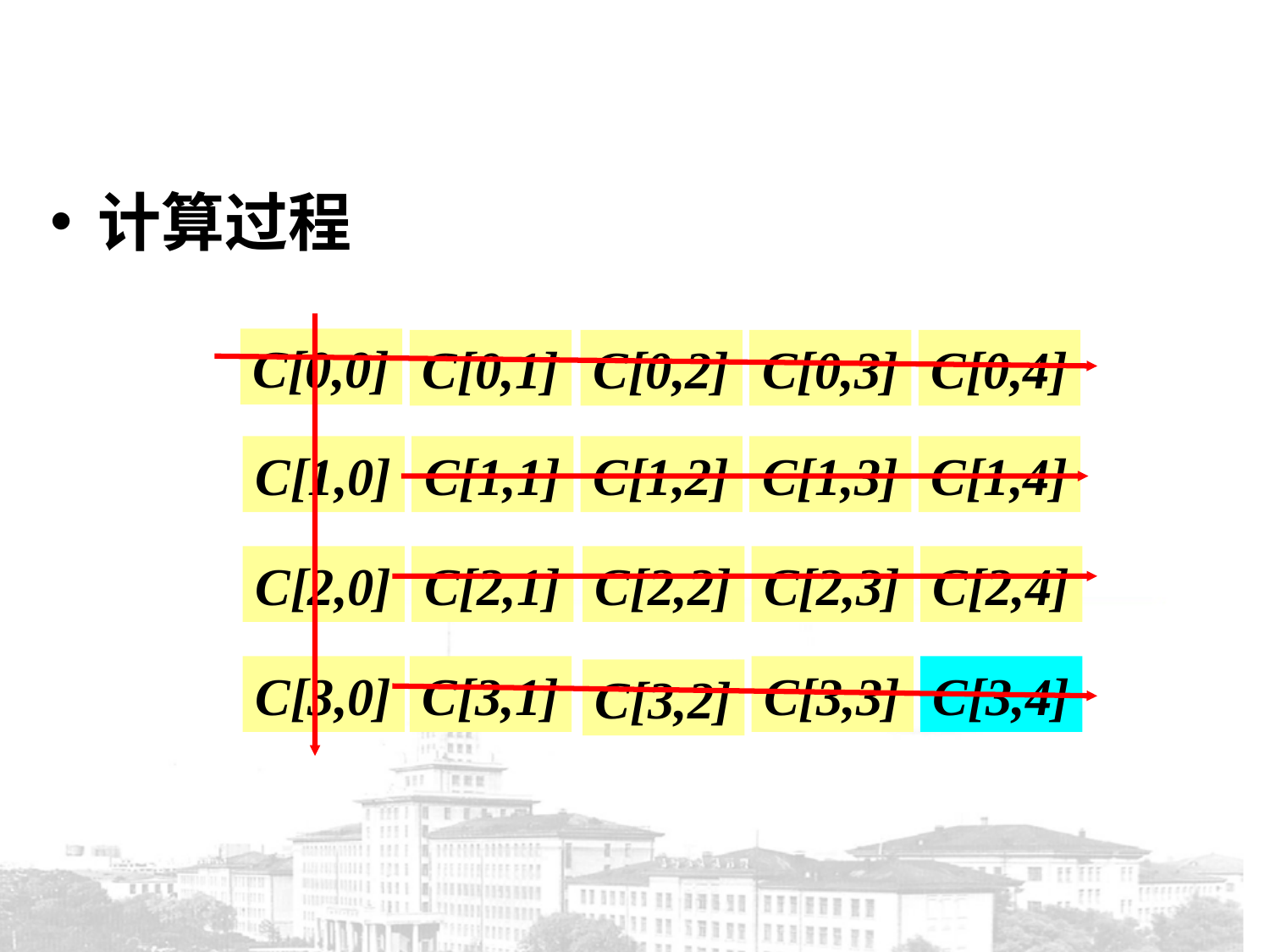

计算过程

C[0,0]
C[0,1]
C[0,2]
C[0,3]
C[0,4]

C[1,0]
C[1,1]
C[1,2]
C[1,3]
C[1,4]

C[2,0]
C[2,1]
C[2,2]
C[2,3]
C[2,4]

C[3,0]
C[3,1]
C[3,3]
C[3,4]
C[3,2]